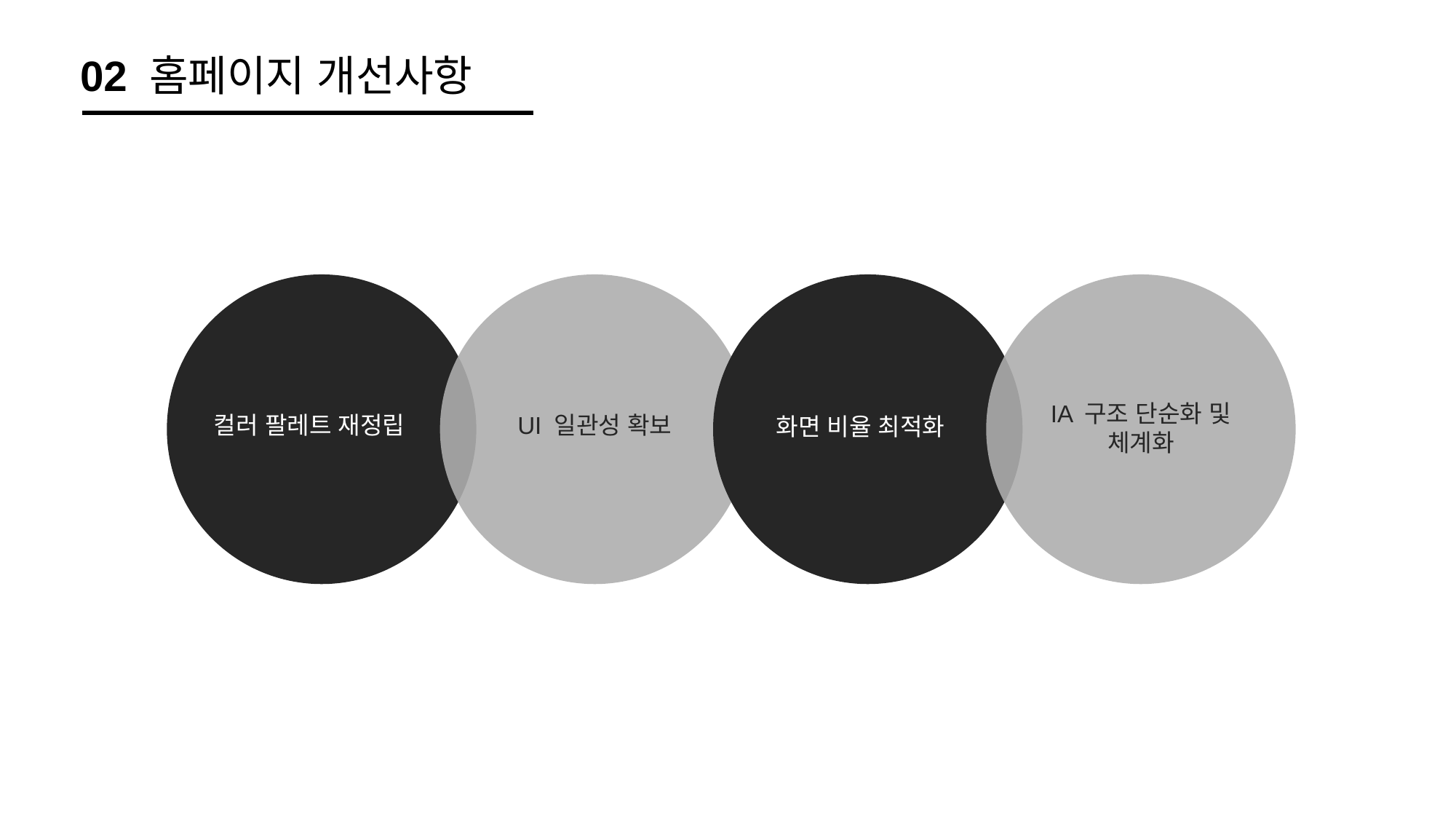

02 홈페이지 개선사항

IA 구조 단순화 및 체계화
컬러 팔레트 재정립
UI 일관성 확보
화면 비율 최적화